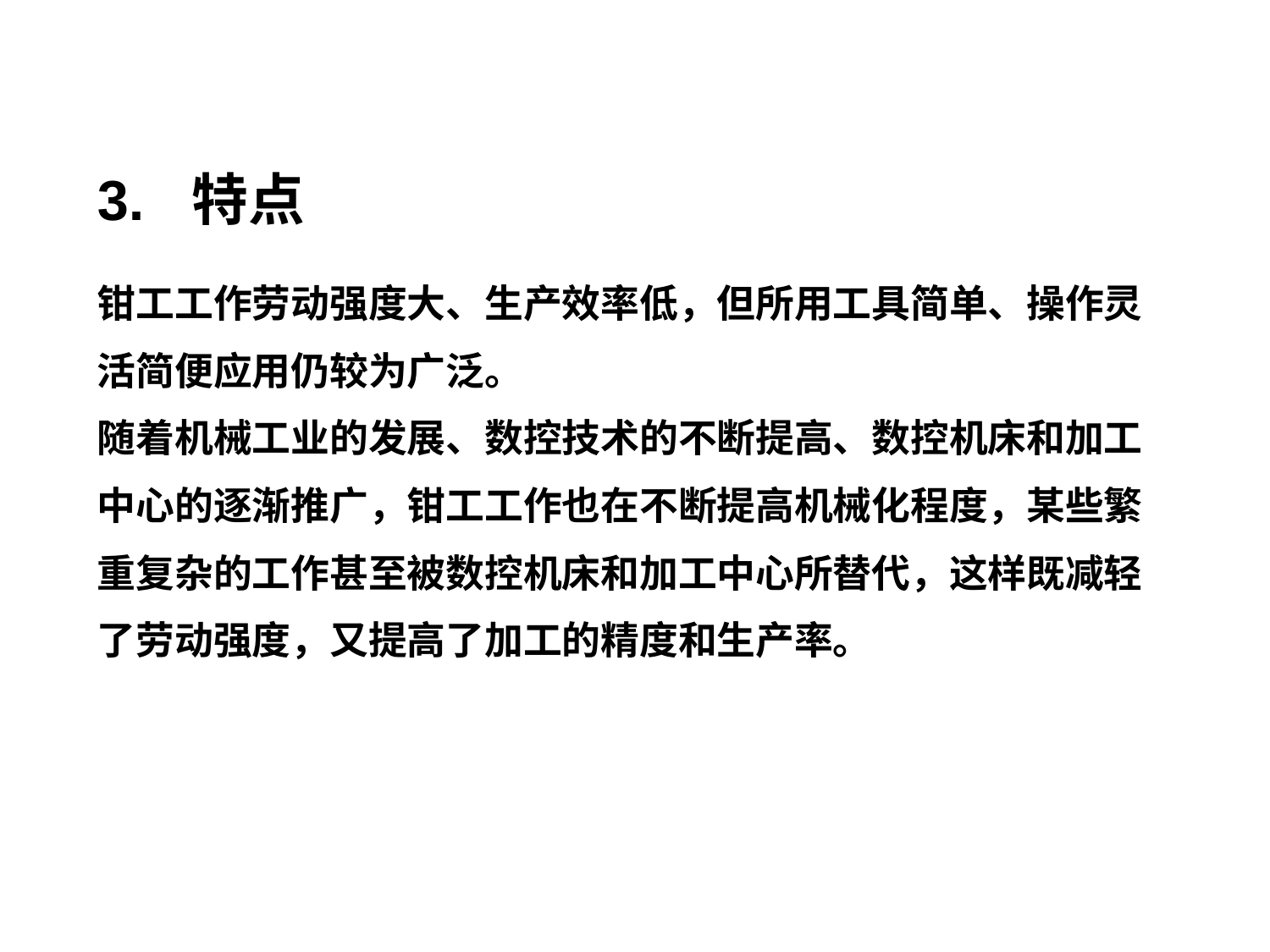

3. 特点
钳工工作劳动强度大、生产效率低，但所用工具简单、操作灵活简便应用仍较为广泛。
随着机械工业的发展、数控技术的不断提高、数控机床和加工中心的逐渐推广，钳工工作也在不断提高机械化程度，某些繁重复杂的工作甚至被数控机床和加工中心所替代，这样既减轻了劳动强度，又提高了加工的精度和生产率。